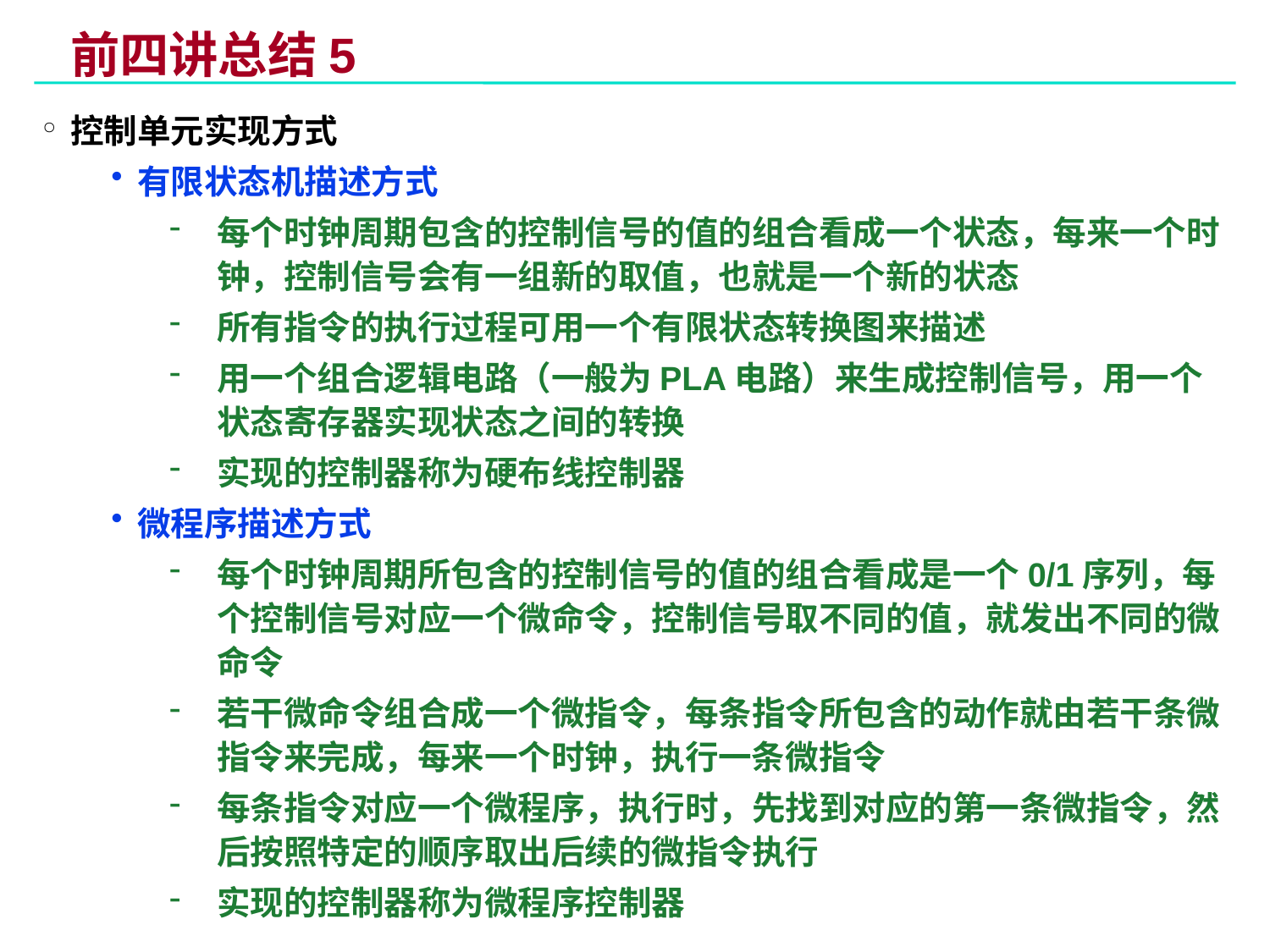

# 前四讲总结5
控制单元实现方式
有限状态机描述方式
每个时钟周期包含的控制信号的值的组合看成一个状态，每来一个时钟，控制信号会有一组新的取值，也就是一个新的状态
所有指令的执行过程可用一个有限状态转换图来描述
用一个组合逻辑电路（一般为PLA电路）来生成控制信号，用一个状态寄存器实现状态之间的转换
实现的控制器称为硬布线控制器
微程序描述方式
每个时钟周期所包含的控制信号的值的组合看成是一个0/1序列，每个控制信号对应一个微命令，控制信号取不同的值，就发出不同的微命令
若干微命令组合成一个微指令，每条指令所包含的动作就由若干条微指令来完成，每来一个时钟，执行一条微指令
每条指令对应一个微程序，执行时，先找到对应的第一条微指令，然后按照特定的顺序取出后续的微指令执行
实现的控制器称为微程序控制器